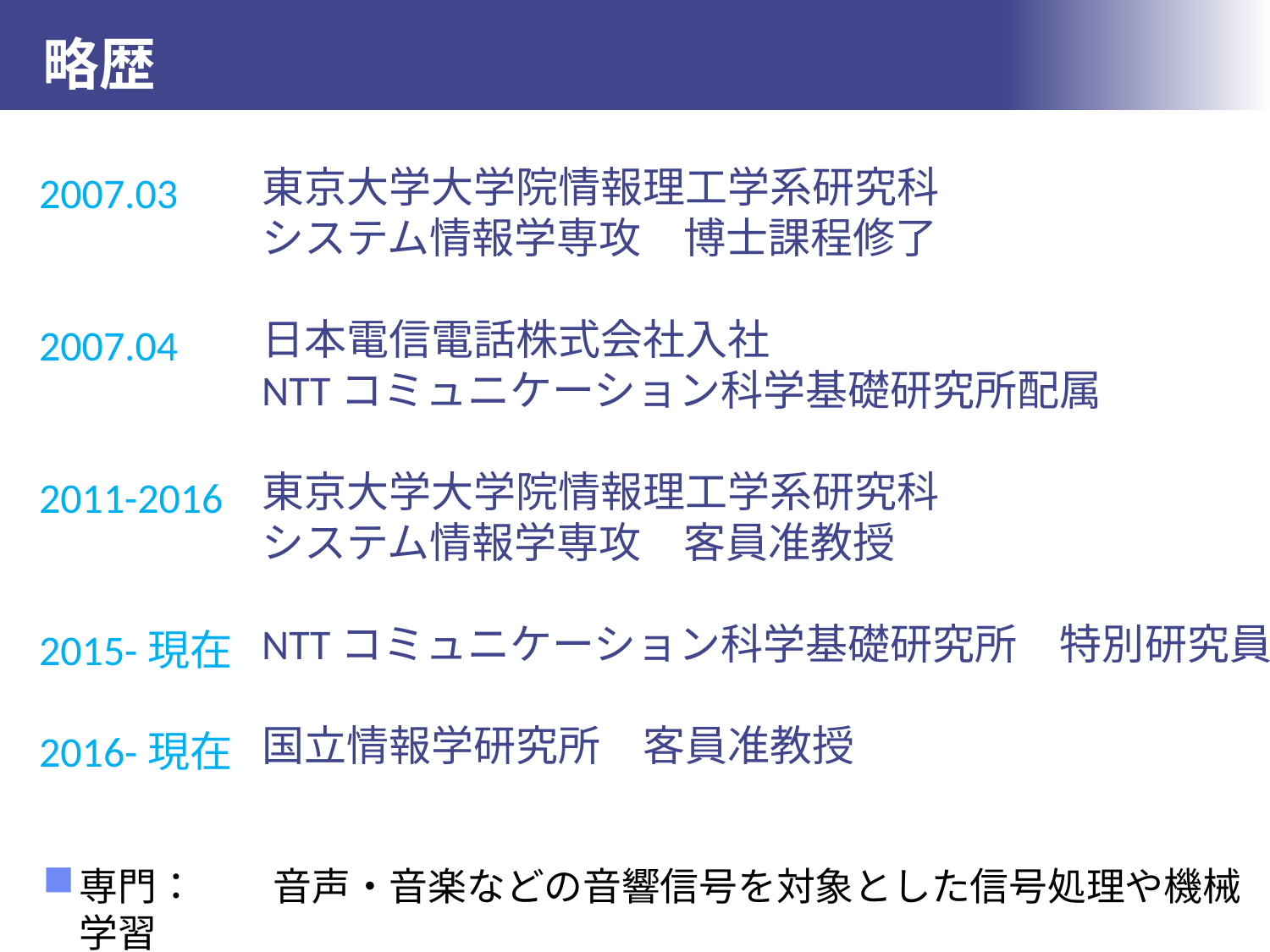

# 略歴
東京大学大学院情報理工学系研究科
システム情報学専攻　博士課程修了

日本電信電話株式会社入社
NTTコミュニケーション科学基礎研究所配属

東京大学大学院情報理工学系研究科
システム情報学専攻　客員准教授

NTTコミュニケーション科学基礎研究所　特別研究員

国立情報学研究所　客員准教授
2007.03

2007.04

2011-2016

2015-現在

2016-現在
専門：　　音声・音楽などの音響信号を対象とした信号処理や機械学習